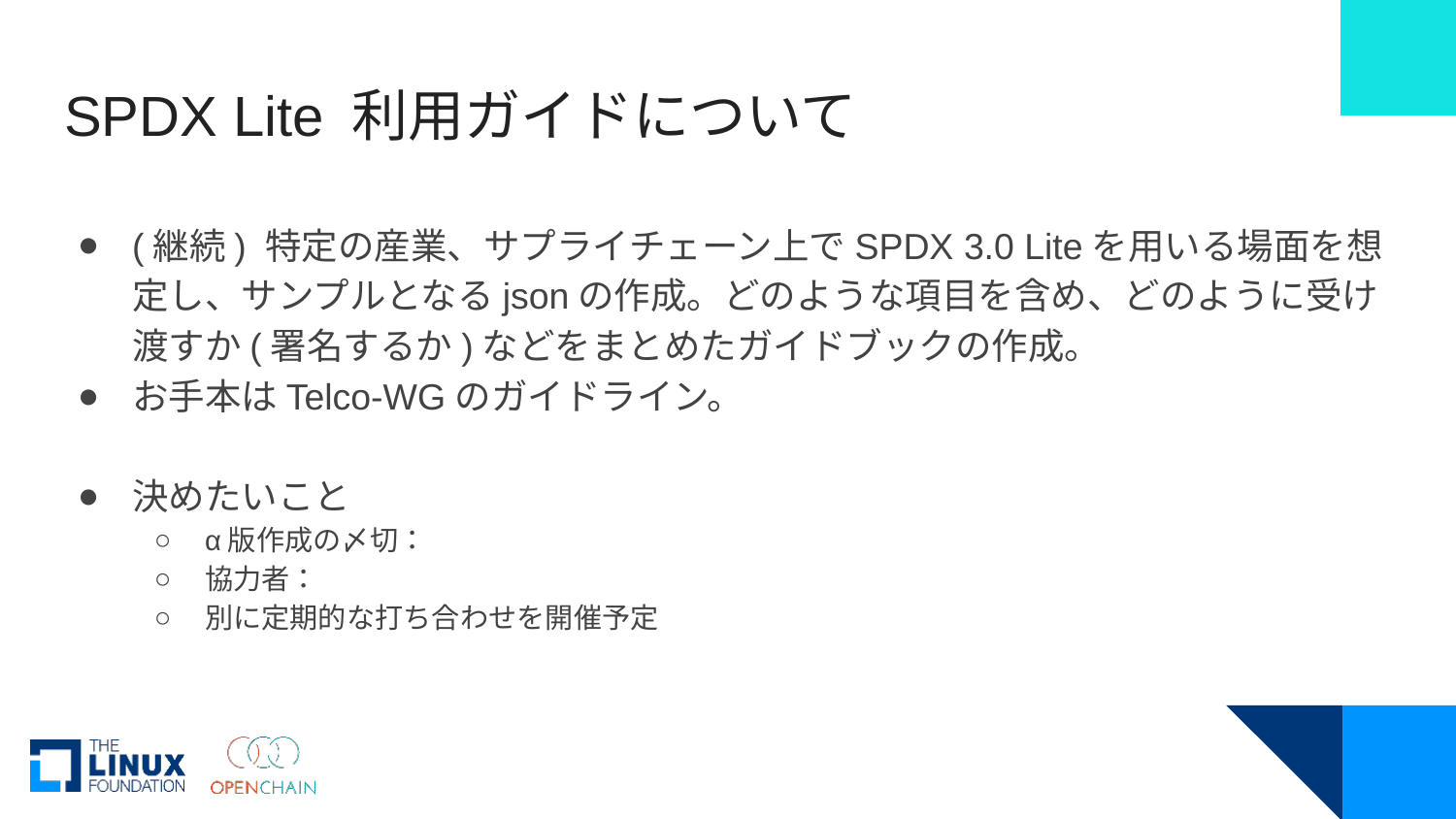

# SPDX Lite 利用ガイドについて
(継続) 特定の産業、サプライチェーン上でSPDX 3.0 Liteを用いる場面を想定し、サンプルとなるjsonの作成。どのような項目を含め、どのように受け渡すか(署名するか)などをまとめたガイドブックの作成。
お手本はTelco-WGのガイドライン。

決めたいこと
α版作成の〆切：
協力者：
別に定期的な打ち合わせを開催予定